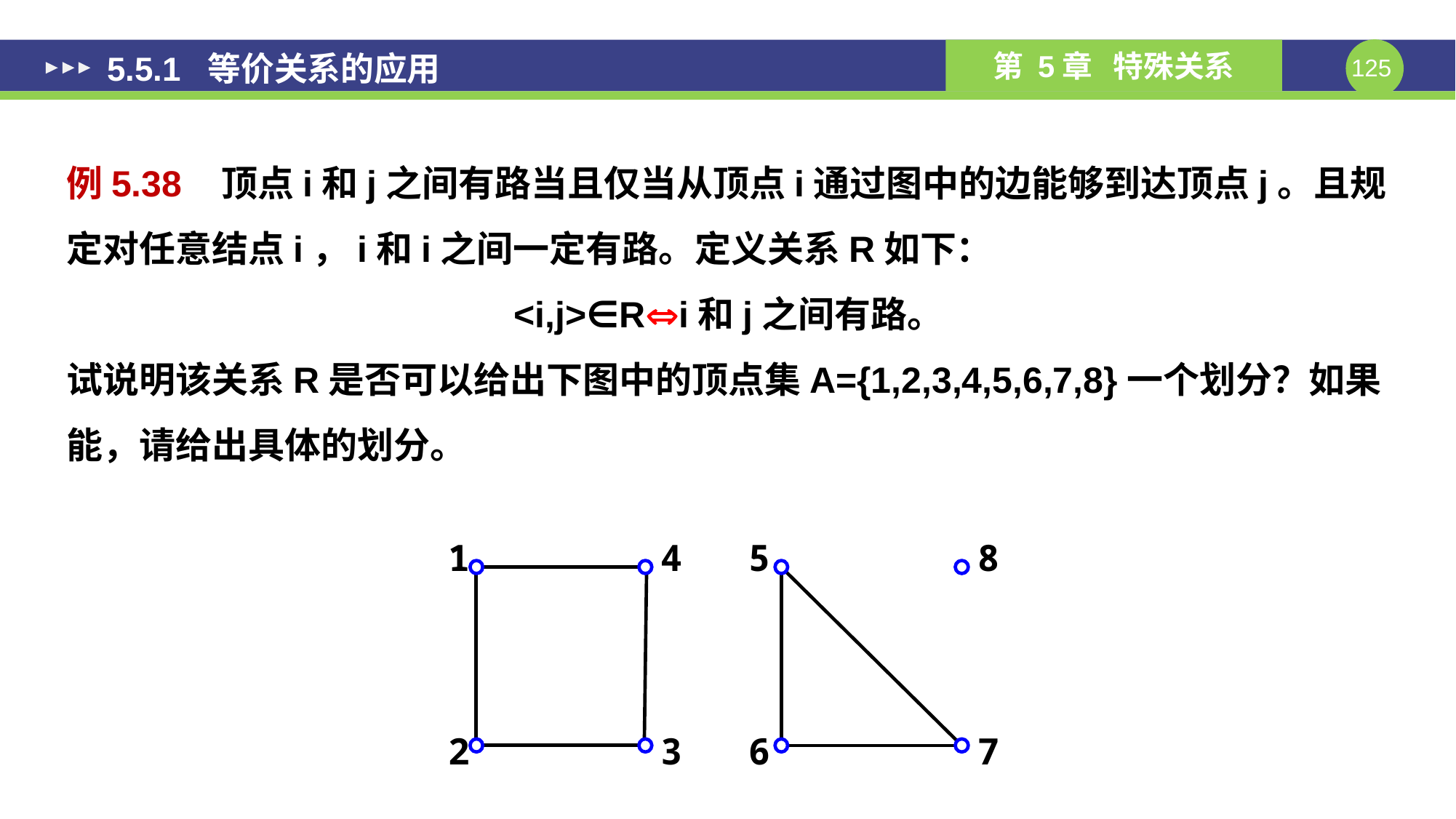

# 5.5.1  等价关系的应用
例5.38   顶点i和j之间有路当且仅当从顶点i通过图中的边能够到达顶点j。且规定对任意结点i，i和i之间一定有路。定义关系R如下：
<i,j>∈R⇔i和j之间有路。
试说明该关系R是否可以给出下图中的顶点集A={1,2,3,4,5,6,7,8}一个划分？如果能，请给出具体的划分。
1
4
5
8

2
3
6
7